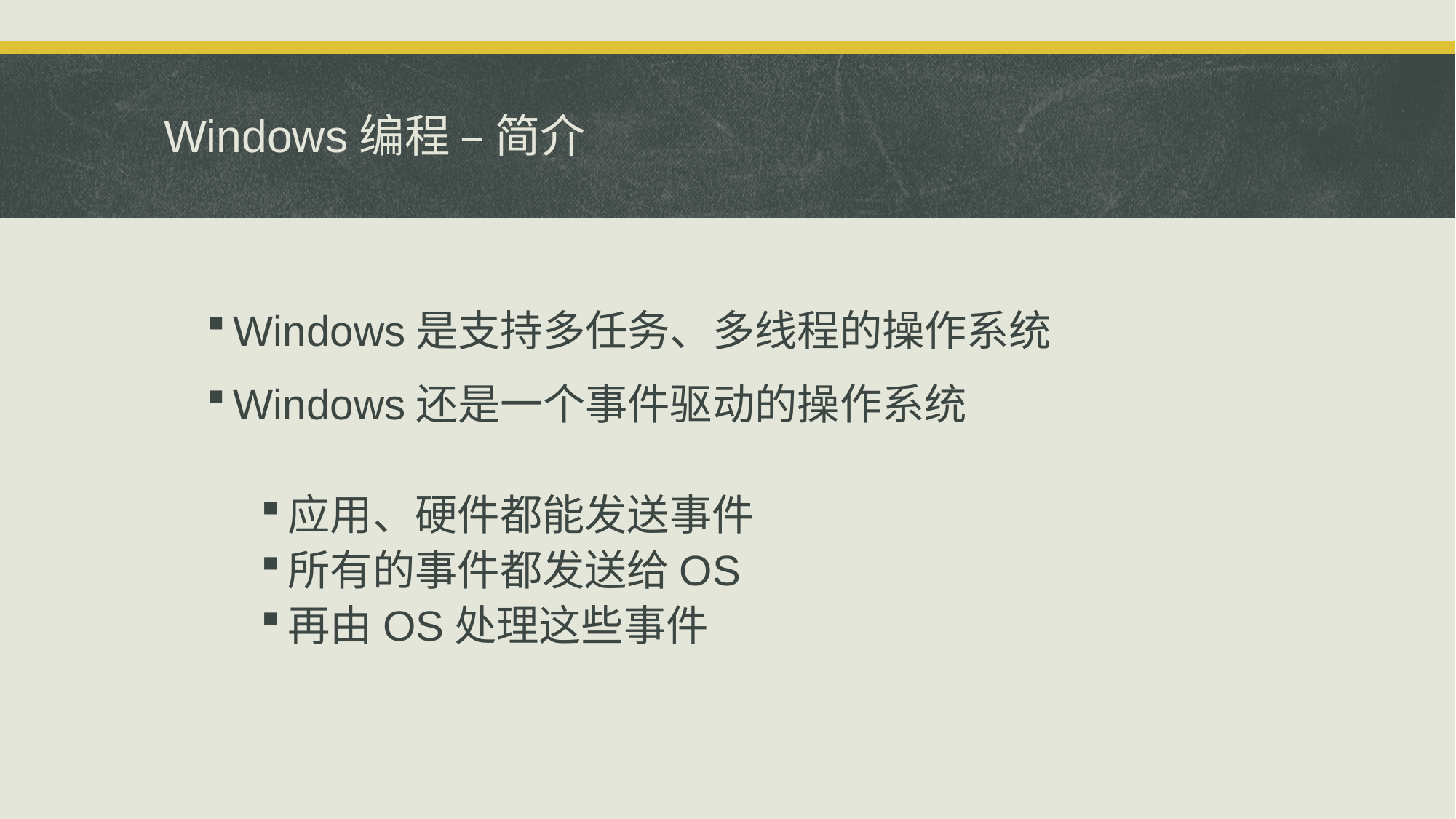

# Windows编程 – 简介
Windows是支持多任务、多线程的操作系统
Windows还是一个事件驱动的操作系统

应用、硬件都能发送事件
所有的事件都发送给OS
再由OS处理这些事件